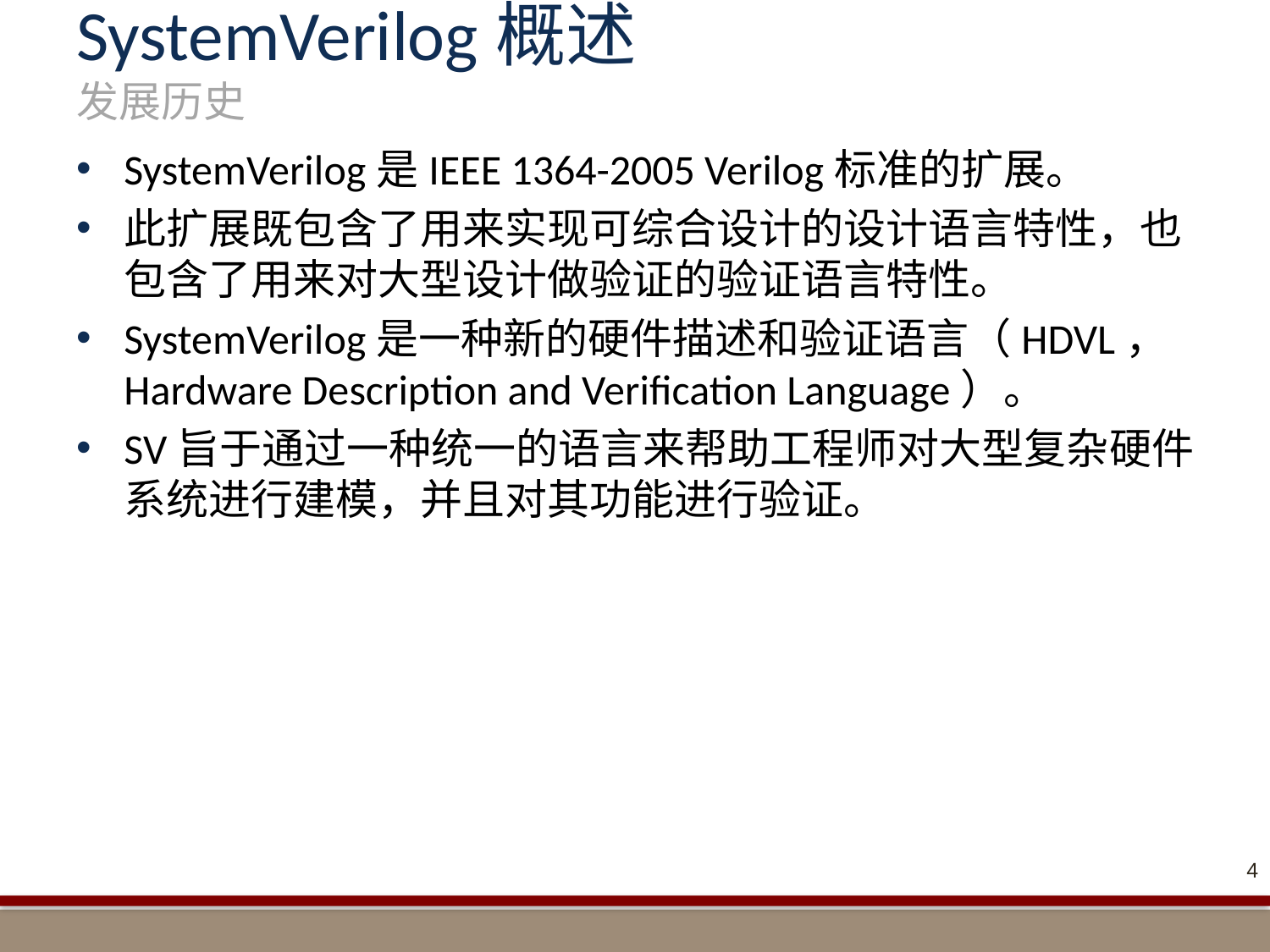

# SystemVerilog概述 发展历史
SystemVerilog是IEEE 1364-2005 Verilog标准的扩展。
此扩展既包含了用来实现可综合设计的设计语言特性，也包含了用来对大型设计做验证的验证语言特性。
SystemVerilog是一种新的硬件描述和验证语言（HDVL， Hardware Description and Verification Language）。
SV旨于通过一种统一的语言来帮助工程师对大型复杂硬件系统进行建模，并且对其功能进行验证。
4